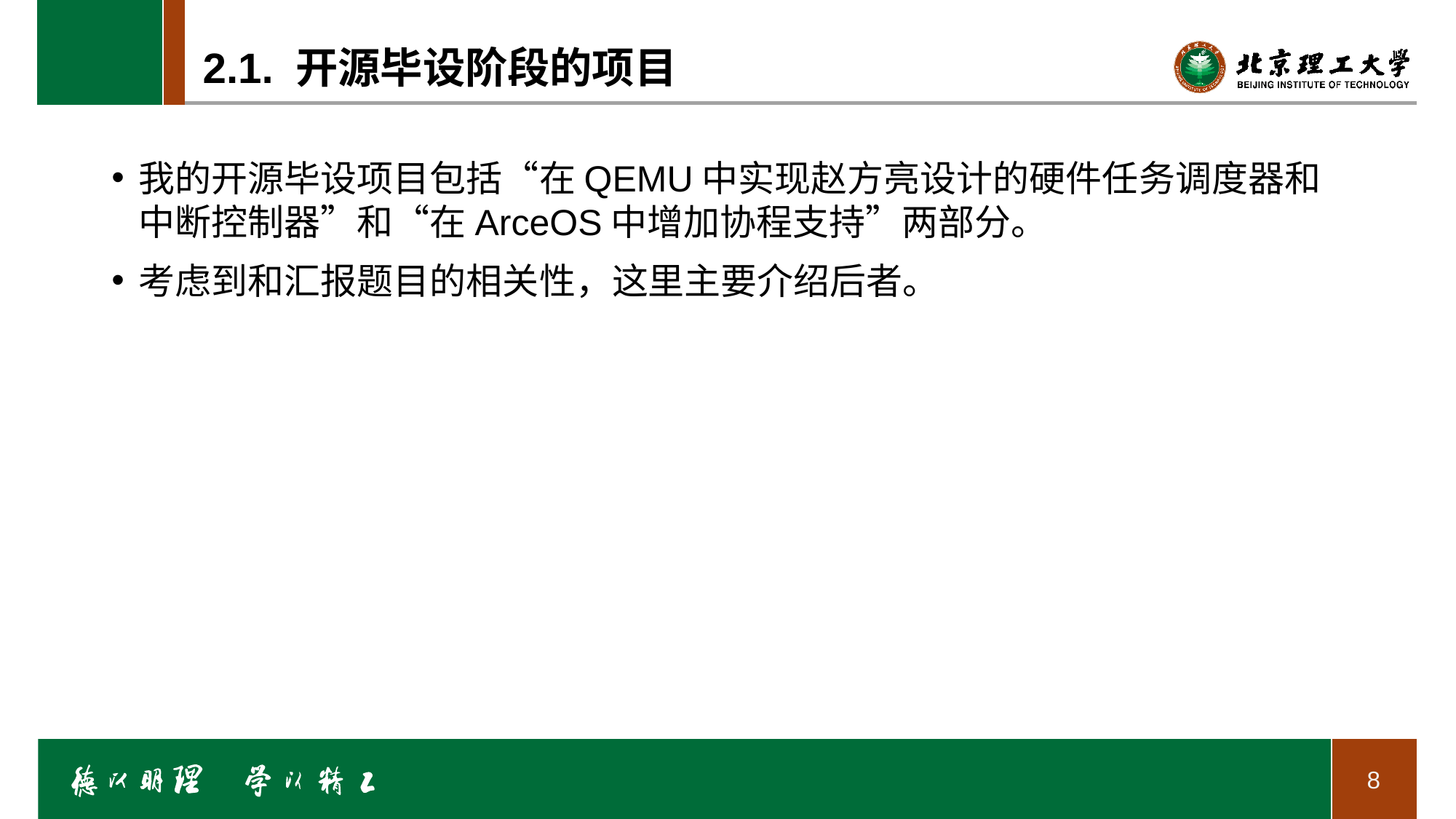

# 2.1. 开源毕设阶段的项目
我的开源毕设项目包括“在QEMU中实现赵方亮设计的硬件任务调度器和中断控制器”和“在ArceOS中增加协程支持”两部分。
考虑到和汇报题目的相关性，这里主要介绍后者。